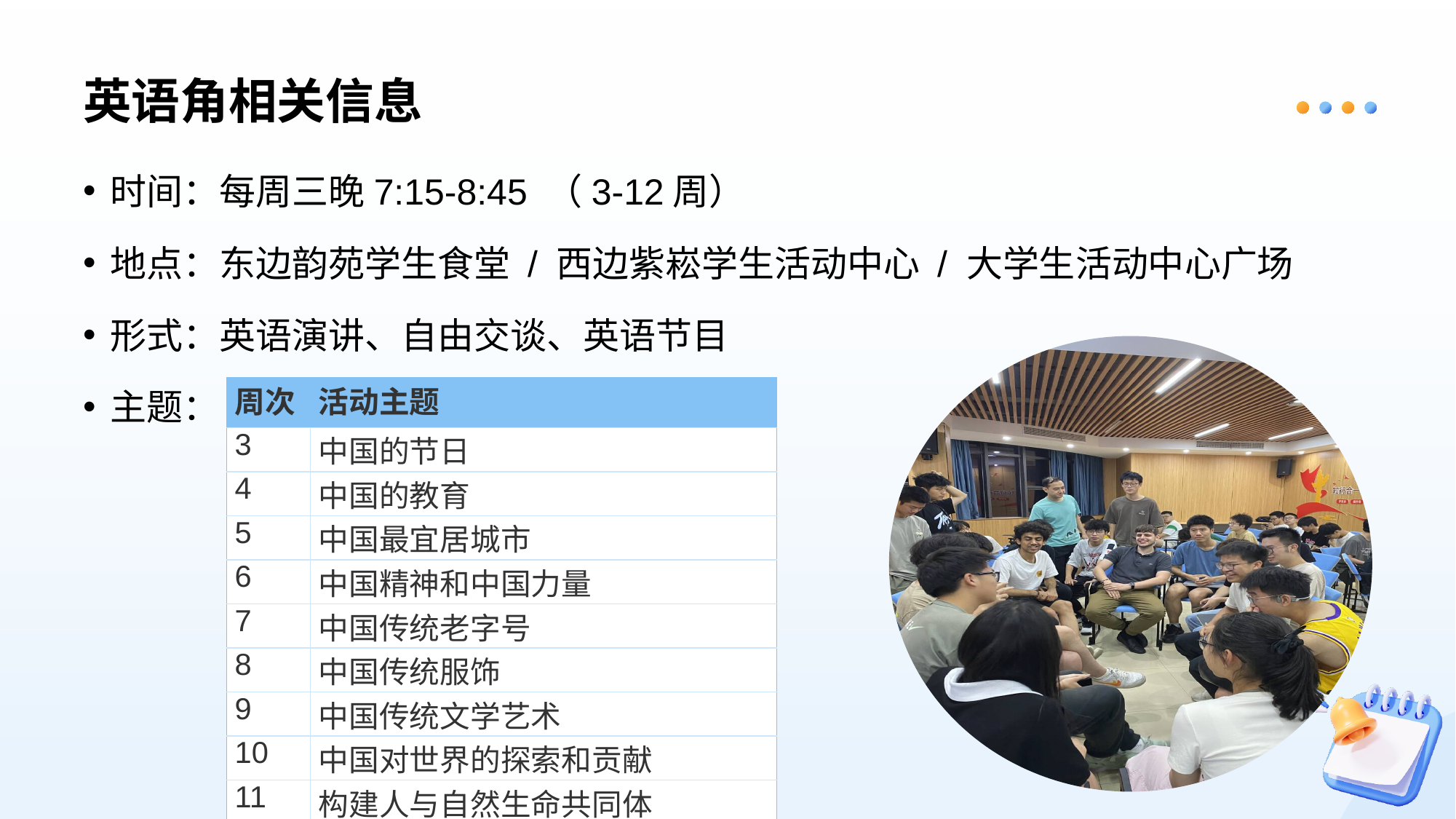

# 英语角相关信息
时间：每周三晚7:15-8:45 （3-12周）
地点：东边韵苑学生食堂 / 西边紫崧学生活动中心 / 大学生活动中心广场
形式：英语演讲、自由交谈、英语节目
主题：

| 周次 | 活动主题 |
| --- | --- |
| 3 | 中国的节日 |
| 4 | 中国的教育 |
| 5 | 中国最宜居城市 |
| 6 | 中国精神和中国力量 |
| 7 | 中国传统老字号 |
| 8 | 中国传统服饰 |
| 9 | 中国传统文学艺术 |
| 10 | 中国对世界的探索和贡献 |
| 11 | 构建人与自然生命共同体 |
| 12 | 中国文化展演 |